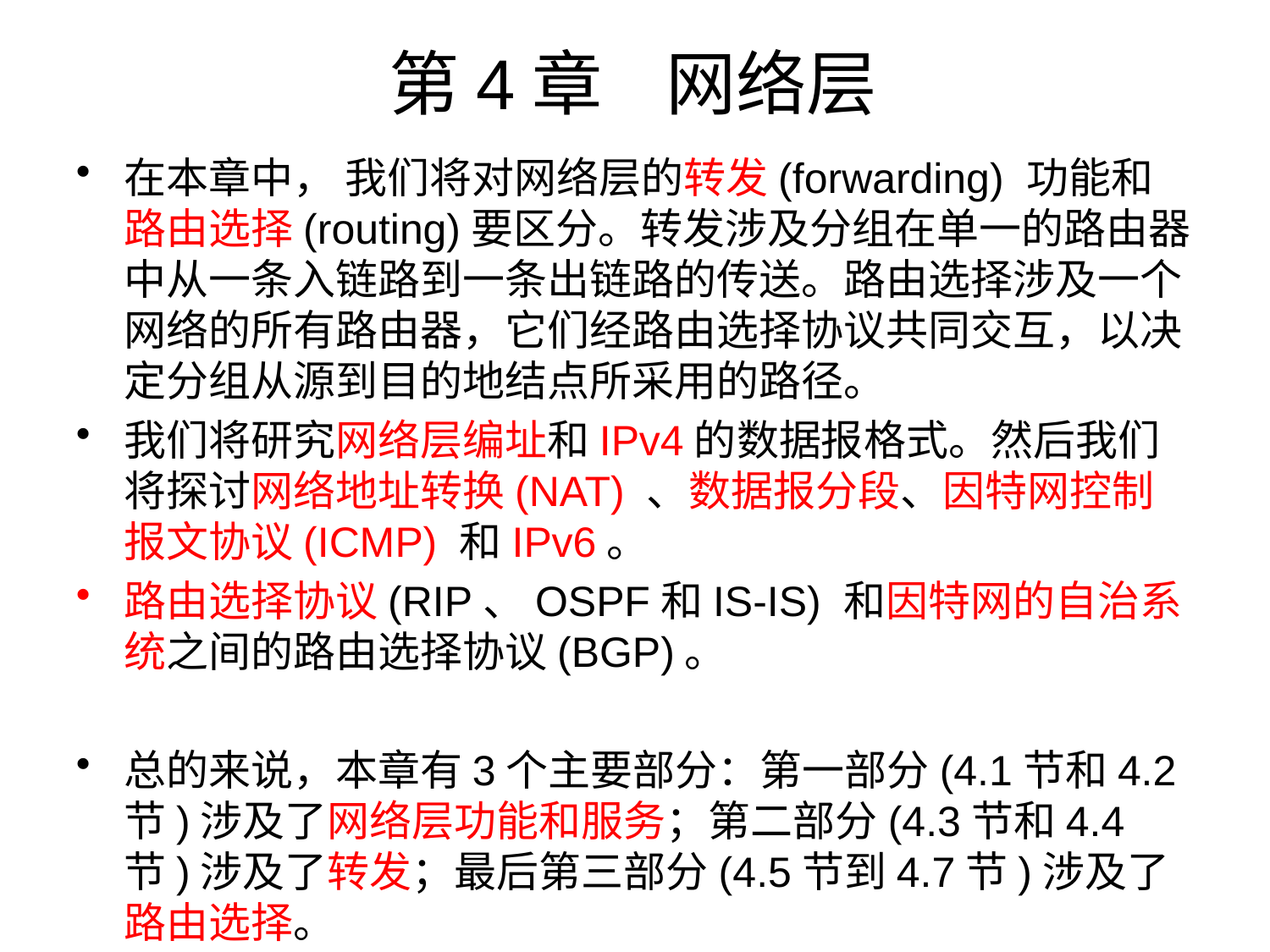

# 第4章    网络层
在本章中， 我们将对网络层的转发(forwarding) 功能和路由选择(routing)要区分。转发涉及分组在单一的路由器中从一条入链路到一条出链路的传送。路由选择涉及一个网络的所有路由器，它们经路由选择协议共同交互，以决定分组从源到目的地结点所采用的路径。
我们将研究网络层编址和IPv4的数据报格式。然后我们将探讨网络地址转换(NAT) 、数据报分段、因特网控制报文协议(ICMP) 和IPv6。
路由选择协议(RIP、OSPF和IS-IS) 和因特网的自治系统之间的路由选择协议(BGP)。

总的来说，本章有3个主要部分：第一部分(4.1节和4.2节)涉及了网络层功能和服务；第二部分(4.3节和4.4节)涉及了转发；最后第三部分(4.5节到4.7节)涉及了路由选择。